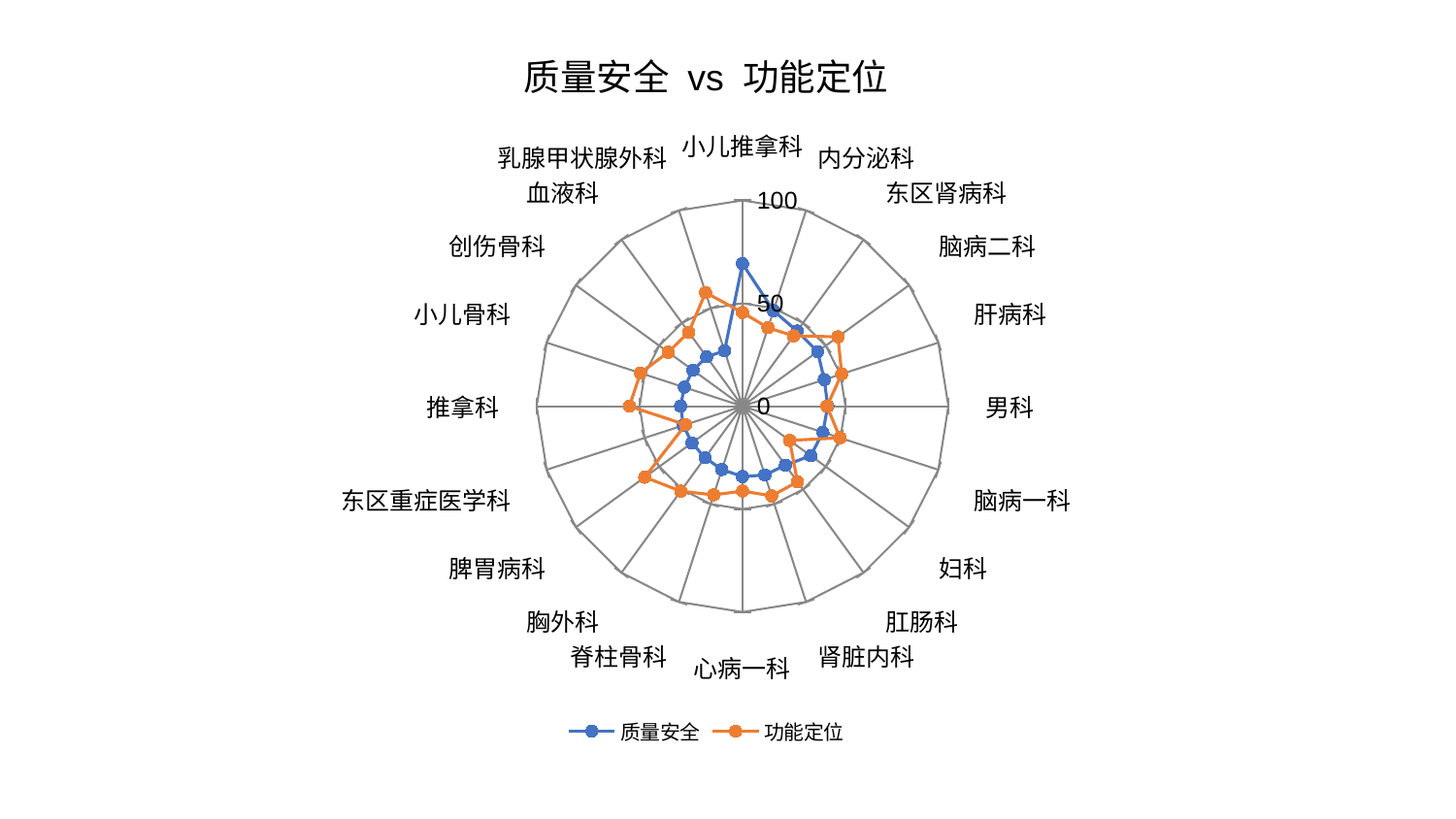

### Chart: 质量安全 vs 功能定位

| Category | 质量安全 | 功能定位 |
|---|---|---|
| 小儿推拿科 | 69.21862965486271 | 45.50689998410321 |
| 内分泌科 | 48.761950582508106 | 40.09088224295847 |
| 东区肾病科 | 45.140386438060304 | 42.242328489112666 |
| 脑病二科 | 45.10355414565082 | 57.31710333600228 |
| 肝病科 | 41.788952491124725 | 50.69287380432345 |
| 男科 | 41.41038420541579 | 41.04181331066851 |
| 脑病一科 | 41.076330598537574 | 49.83935105458419 |
| 妇科 | 40.9751018404622 | 28.287684247898017 |
| 肛肠科 | 35.4493068884678 | 45.462261985602666 |
| 肾脏内科 | 35.15852303330725 | 45.837732828365496 |
| 心病一科 | 34.204781822665765 | 41.246343040930476 |
| 脊柱骨科 | 32.3836564768763 | 45.33175805031407 |
| 胸外科 | 30.94091411020525 | 51.05108534980831 |
| 脾胃病科 | 30.371393576466595 | 58.69327096920498 |
| 东区重症医学科 | 30.22355348229046 | 29.09898479678154 |
| 推拿科 | 30.090849241472217 | 54.935149137119154 |
| 小儿骨科 | 29.750695413097834 | 52.11736903645792 |
| 创伤骨科 | 29.738141333344316 | 44.61960405949586 |
| 血液科 | 29.639747669505205 | 44.429106036730005 |
| 乳腺甲状腺外科 | 28.258935553608488 | 58.070266326079356 |
6